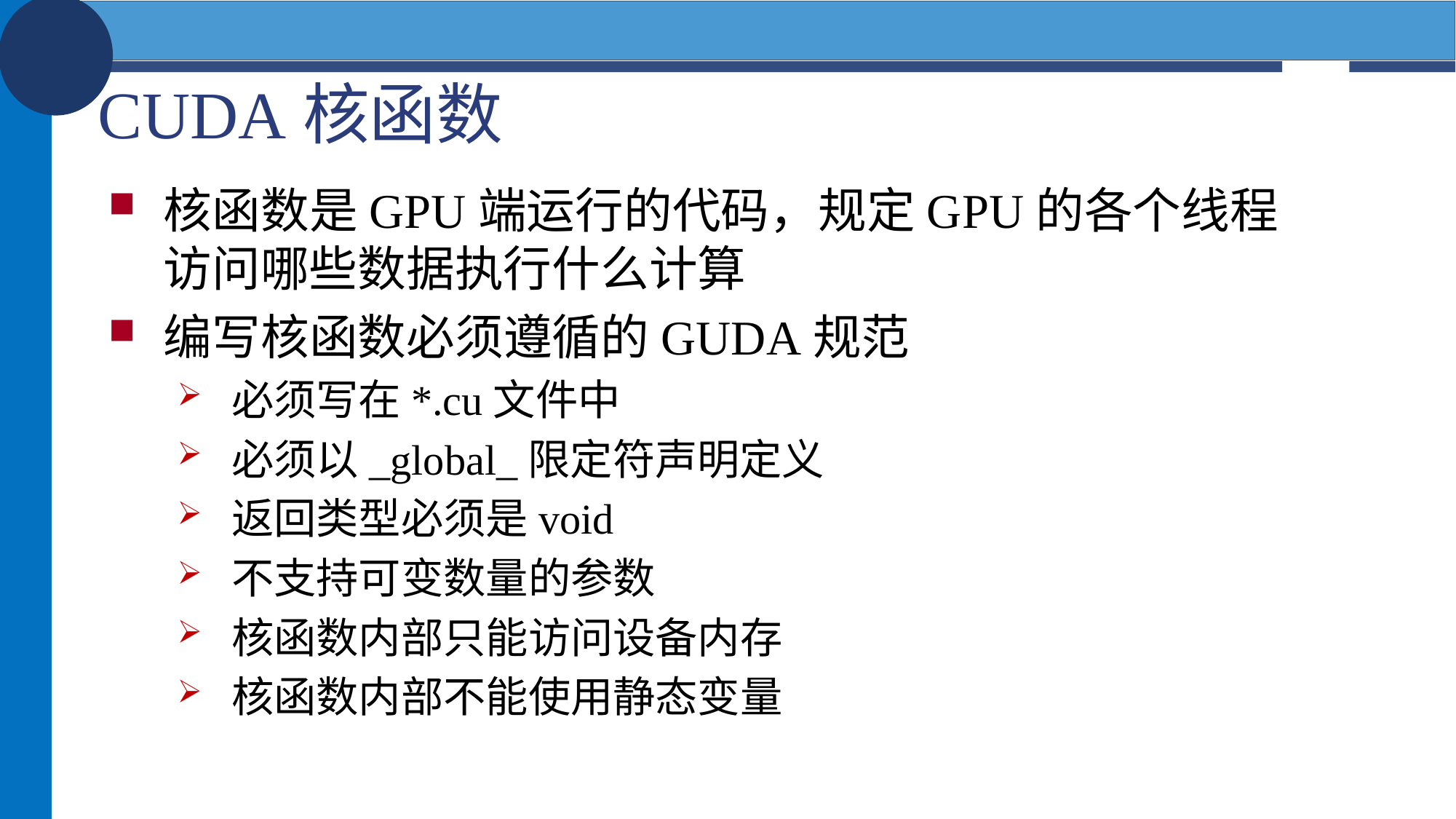

# CUDA核函数
核函数是GPU端运行的代码，规定GPU的各个线程访问哪些数据执行什么计算
编写核函数必须遵循的GUDA规范
必须写在*.cu文件中
必须以_global_限定符声明定义
返回类型必须是void
不支持可变数量的参数
核函数内部只能访问设备内存
核函数内部不能使用静态变量